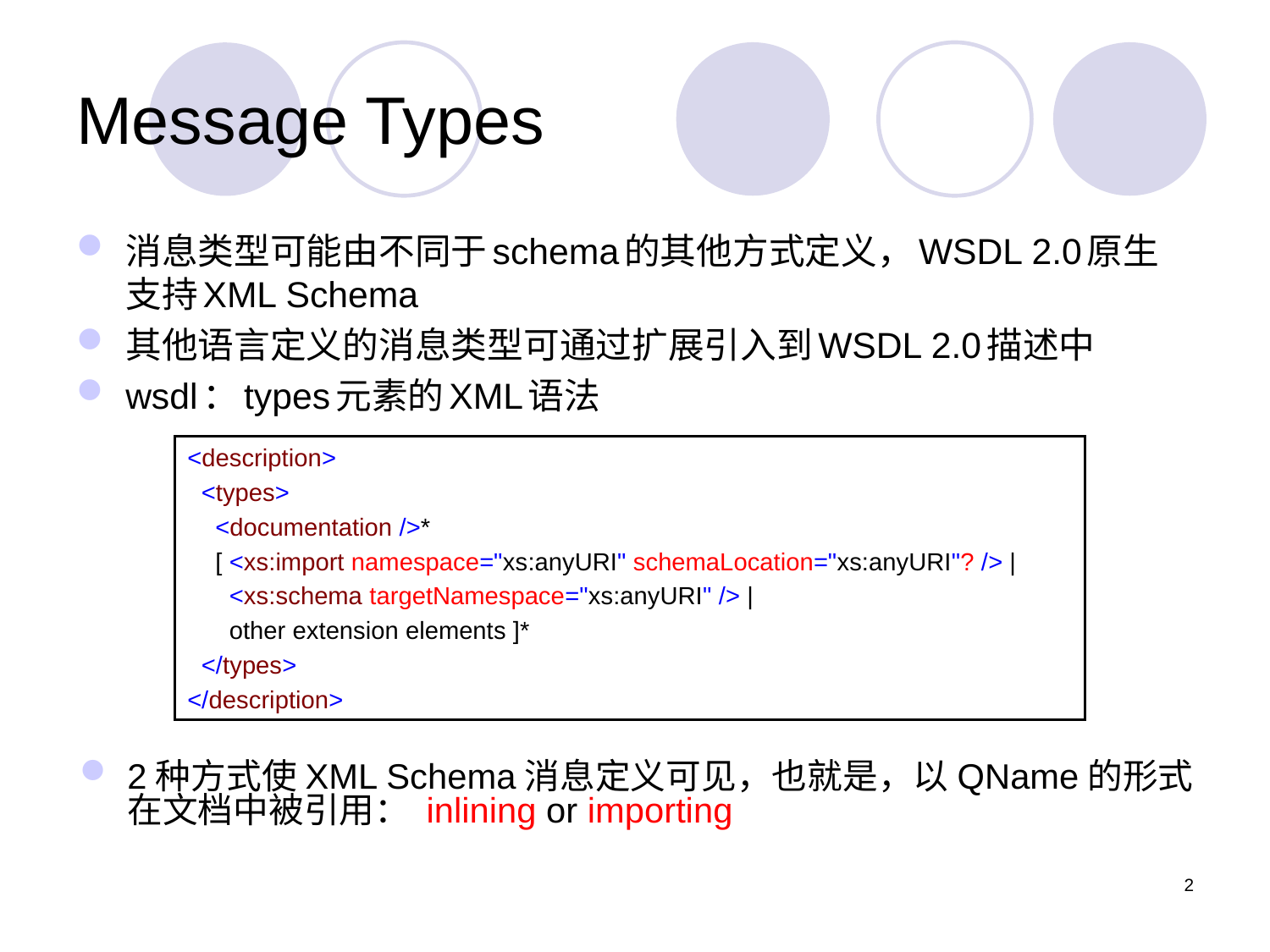

# Message Types
消息类型可能由不同于schema的其他方式定义，WSDL 2.0原生支持XML Schema
其他语言定义的消息类型可通过扩展引入到WSDL 2.0描述中
wsdl：types元素的XML语法
<description>
  <types>
    <documentation />*
    [ <xs:import namespace="xs:anyURI" schemaLocation="xs:anyURI"? /> |
      <xs:schema targetNamespace="xs:anyURI" /> |
      other extension elements ]*
  </types>
</description>
2种方式使XML Schema消息定义可见，也就是，以QName的形式在文档中被引用： inlining or importing
2